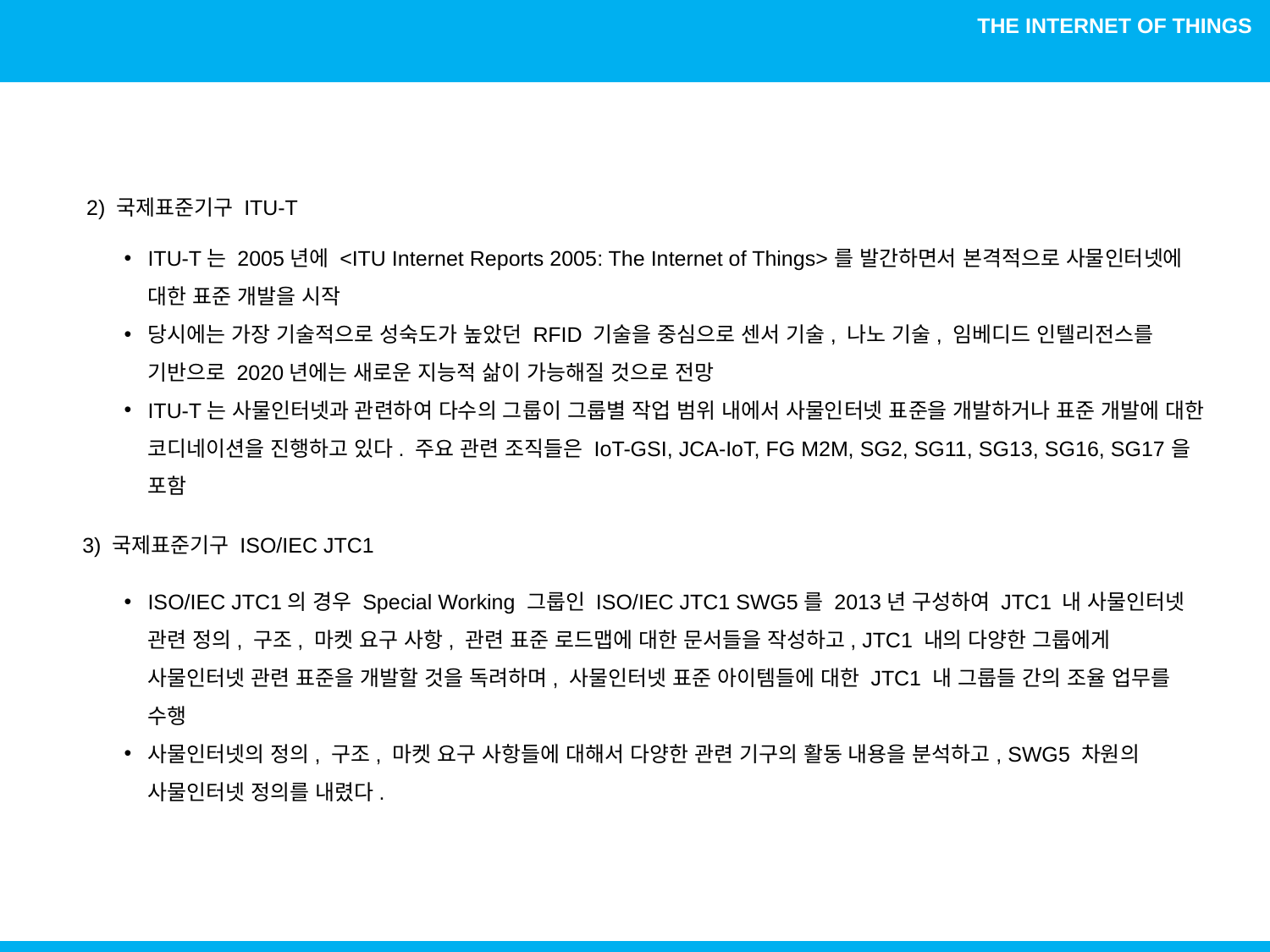

2) 국제표준기구 ITU-T
ITU-T는 2005년에 <ITU Internet Reports 2005: The Internet of Things>를 발간하면서 본격적으로 사물인터넷에 대한 표준 개발을 시작
당시에는 가장 기술적으로 성숙도가 높았던 RFID 기술을 중심으로 센서 기술, 나노 기술, 임베디드 인텔리전스를 기반으로 2020년에는 새로운 지능적 삶이 가능해질 것으로 전망
ITU-T는 사물인터넷과 관련하여 다수의 그룹이 그룹별 작업 범위 내에서 사물인터넷 표준을 개발하거나 표준 개발에 대한 코디네이션을 진행하고 있다. 주요 관련 조직들은 IoT-GSI, JCA-IoT, FG M2M, SG2, SG11, SG13, SG16, SG17을 포함
3) 국제표준기구 ISO/IEC JTC1
ISO/IEC JTC1의 경우 Special Working 그룹인 ISO/IEC JTC1 SWG5를 2013년 구성하여 JTC1 내 사물인터넷 관련 정의, 구조, 마켓 요구 사항, 관련 표준 로드맵에 대한 문서들을 작성하고, JTC1 내의 다양한 그룹에게 사물인터넷 관련 표준을 개발할 것을 독려하며, 사물인터넷 표준 아이템들에 대한 JTC1 내 그룹들 간의 조율 업무를 수행
사물인터넷의 정의, 구조, 마켓 요구 사항들에 대해서 다양한 관련 기구의 활동 내용을 분석하고, SWG5 차원의 사물인터넷 정의를 내렸다.